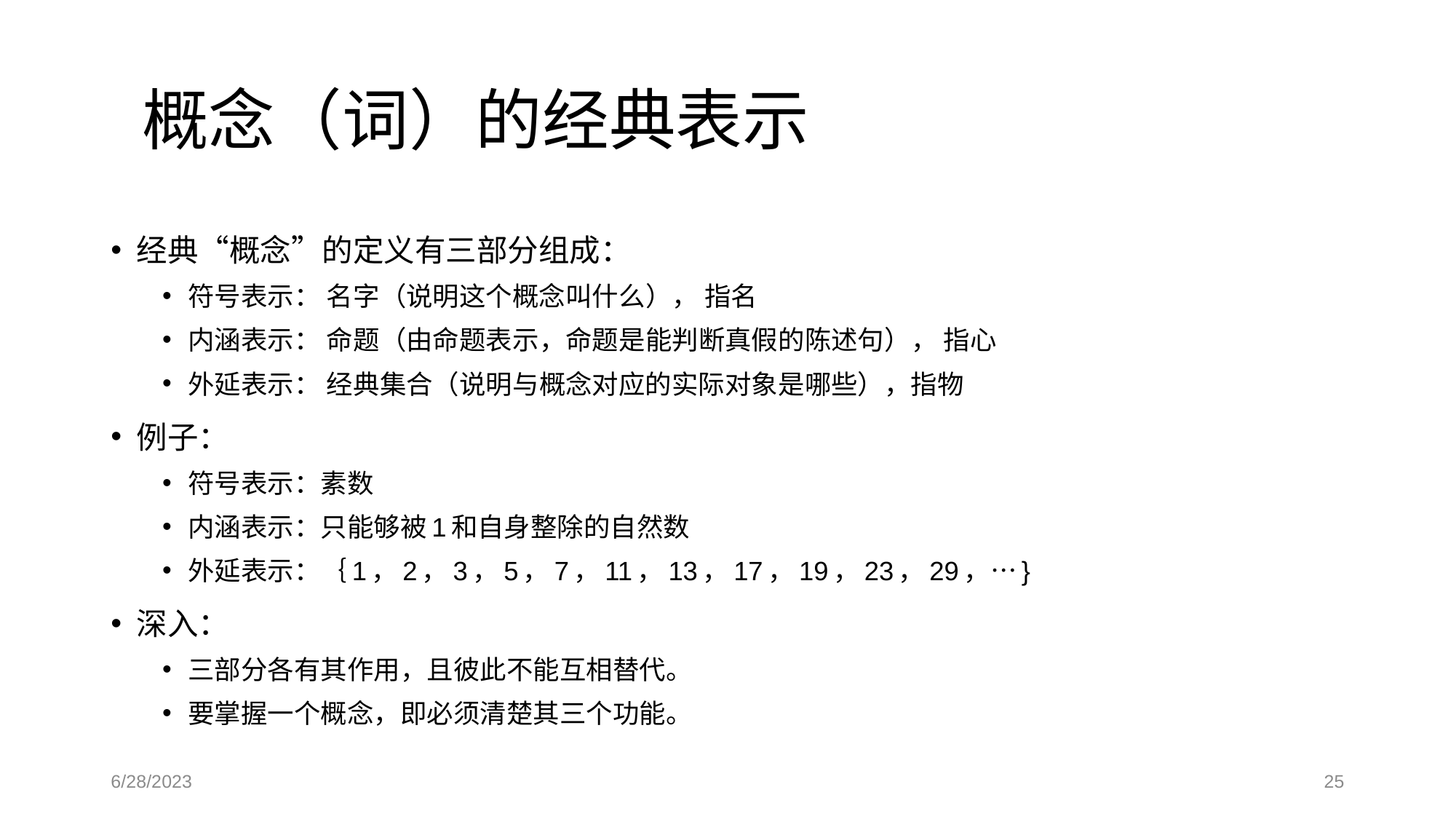

# 概念（词）的经典表示
经典“概念”的定义有三部分组成：
符号表示： 名字（说明这个概念叫什么）， 指名
内涵表示： 命题（由命题表示，命题是能判断真假的陈述句）， 指心
外延表示： 经典集合（说明与概念对应的实际对象是哪些），指物
例子：
符号表示：素数
内涵表示：只能够被1和自身整除的自然数
外延表示：｛1，2，3，5，7，11，13，17，19，23，29，…}
深入：
三部分各有其作用，且彼此不能互相替代。
要掌握一个概念，即必须清楚其三个功能。
6/28/2023
25